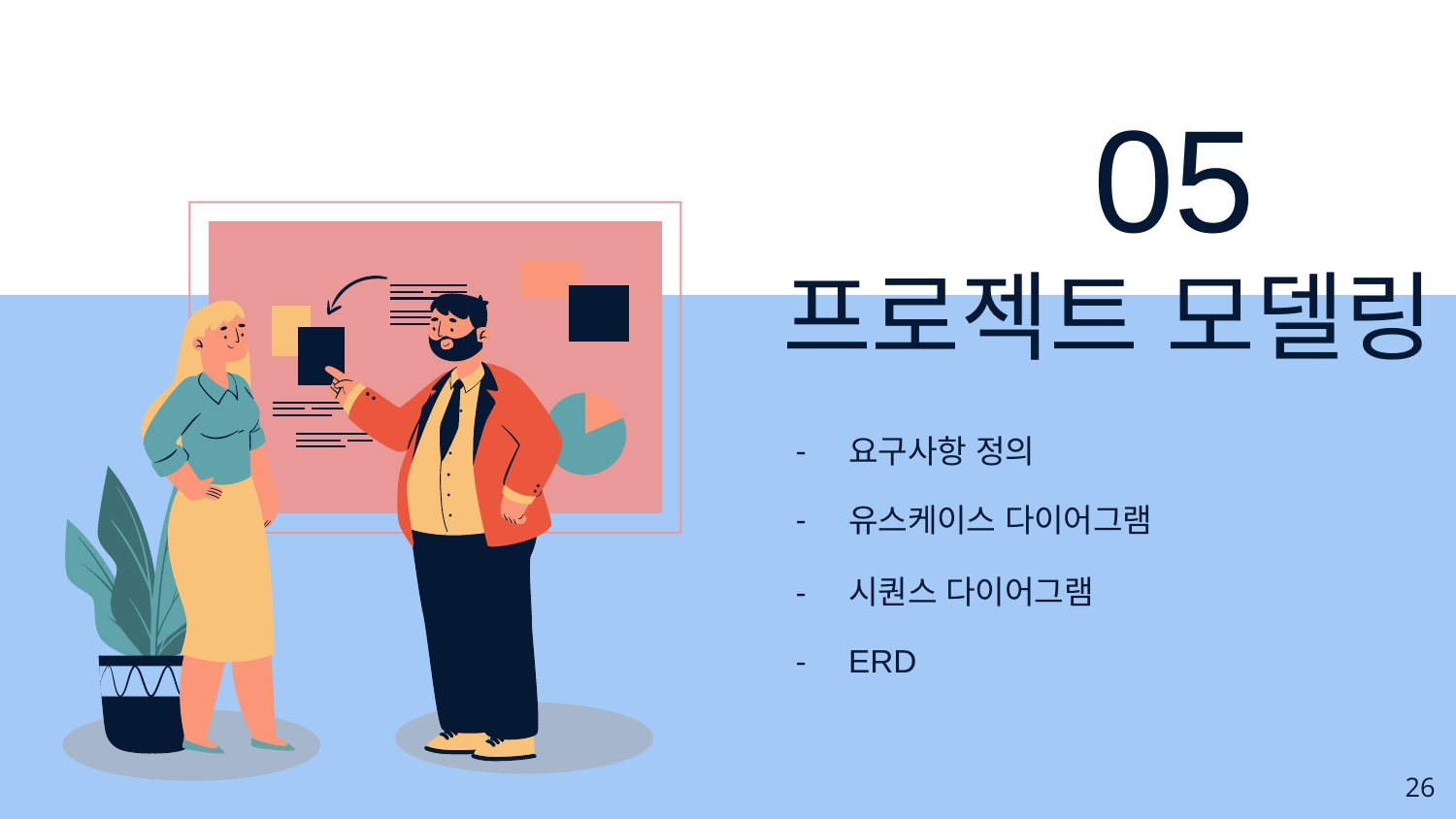

05

# 프로젝트 모델링

요구사항 정의

유스케이스 다이어그램

시퀀스 다이어그램
ERD

26